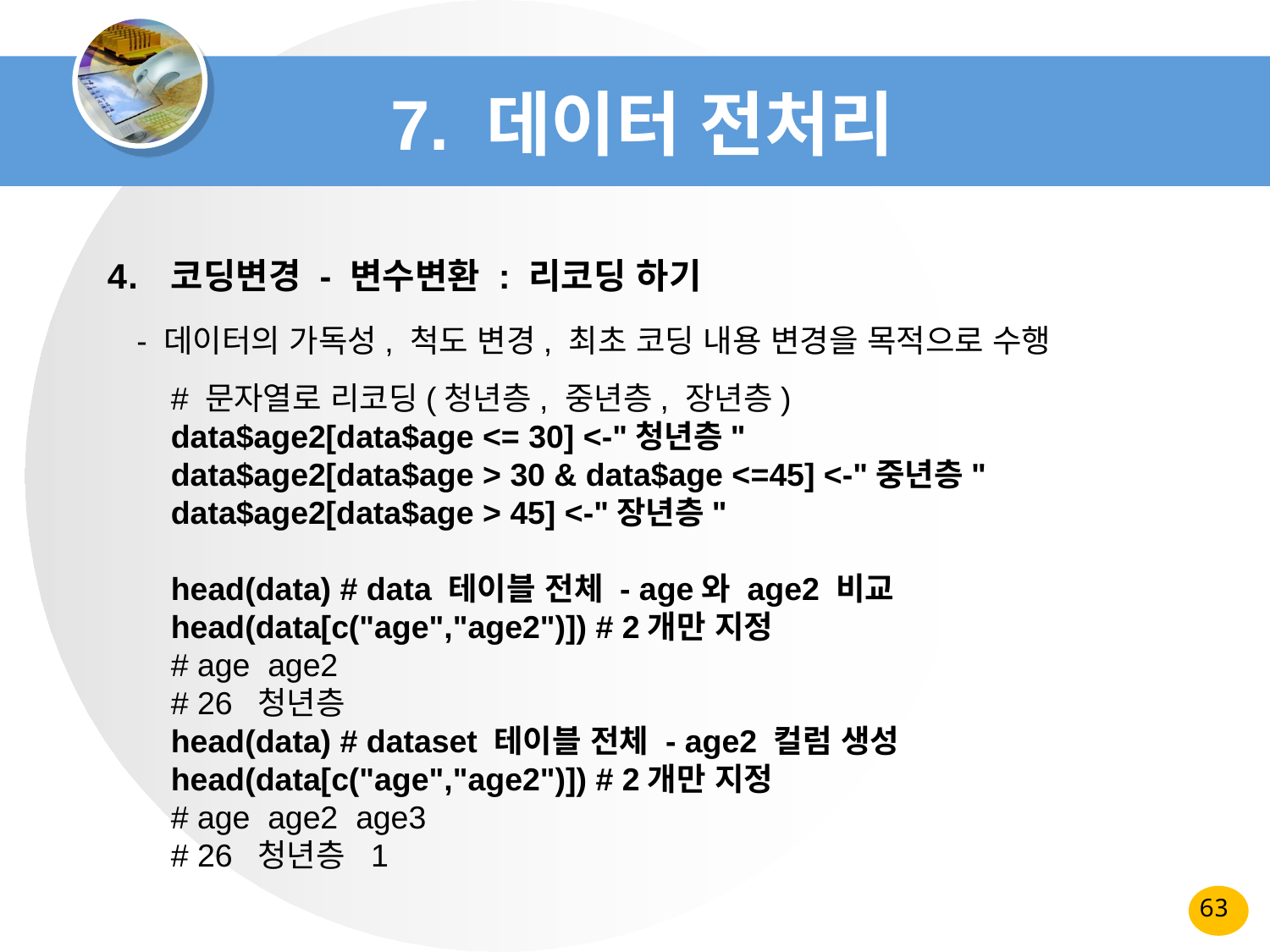

# 7. 데이터 전처리
코딩변경 - 변수변환 : 리코딩 하기
   - 데이터의 가독성, 척도 변경, 최초 코딩 내용 변경을 목적으로 수행
# 문자열로 리코딩(청년층, 중년층, 장년층)
data$age2[data$age <= 30] <-"청년층"
data$age2[data$age > 30 & data$age <=45] <-"중년층"
data$age2[data$age > 45] <-"장년층"

head(data) # data 테이블 전체 - age와 age2 비교
head(data[c("age","age2")]) # 2개만 지정
# age  age2
# 26  청년층
head(data) # dataset 테이블 전체 - age2 컬럼 생성
head(data[c("age","age2")]) # 2개만 지정
# age  age2  age3
# 26  청년층  1
63